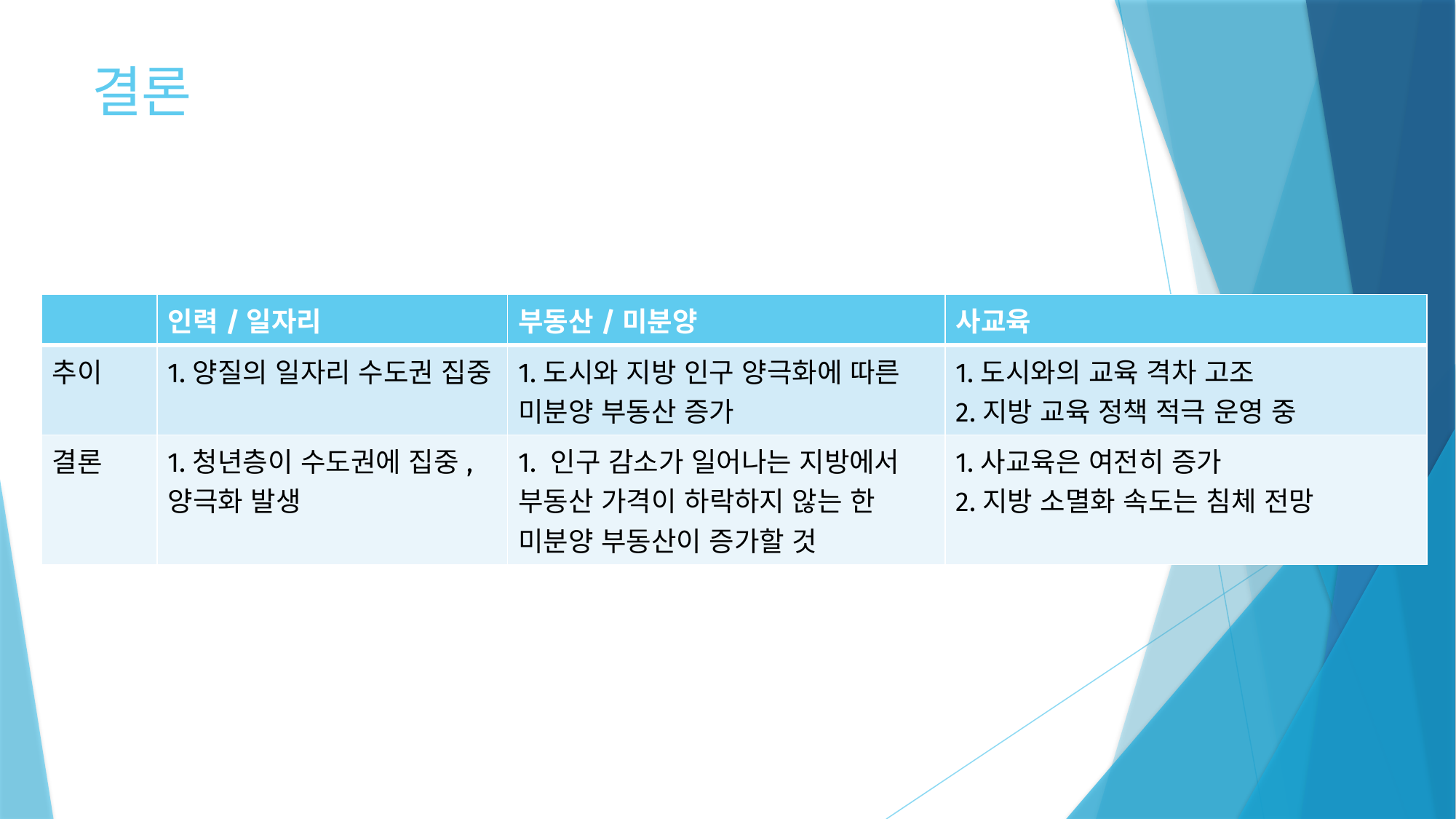

# 결론
|  | 인력/일자리 | 부동산/미분양 | 사교육 |
| --- | --- | --- | --- |
| 추이 | 1.양질의 일자리 수도권 집중 | 1.도시와 지방 인구 양극화에 따른 미분양 부동산 증가 | 1.도시와의 교육 격차 고조 2.지방 교육 정책 적극 운영 중 |
| 결론 | 1.청년층이 수도권에 집중, 양극화 발생 | 1. 인구 감소가 일어나는 지방에서 부동산 가격이 하락하지 않는 한 미분양 부동산이 증가할 것 | 1.사교육은 여전히 증가 2.지방 소멸화 속도는 침체 전망 |